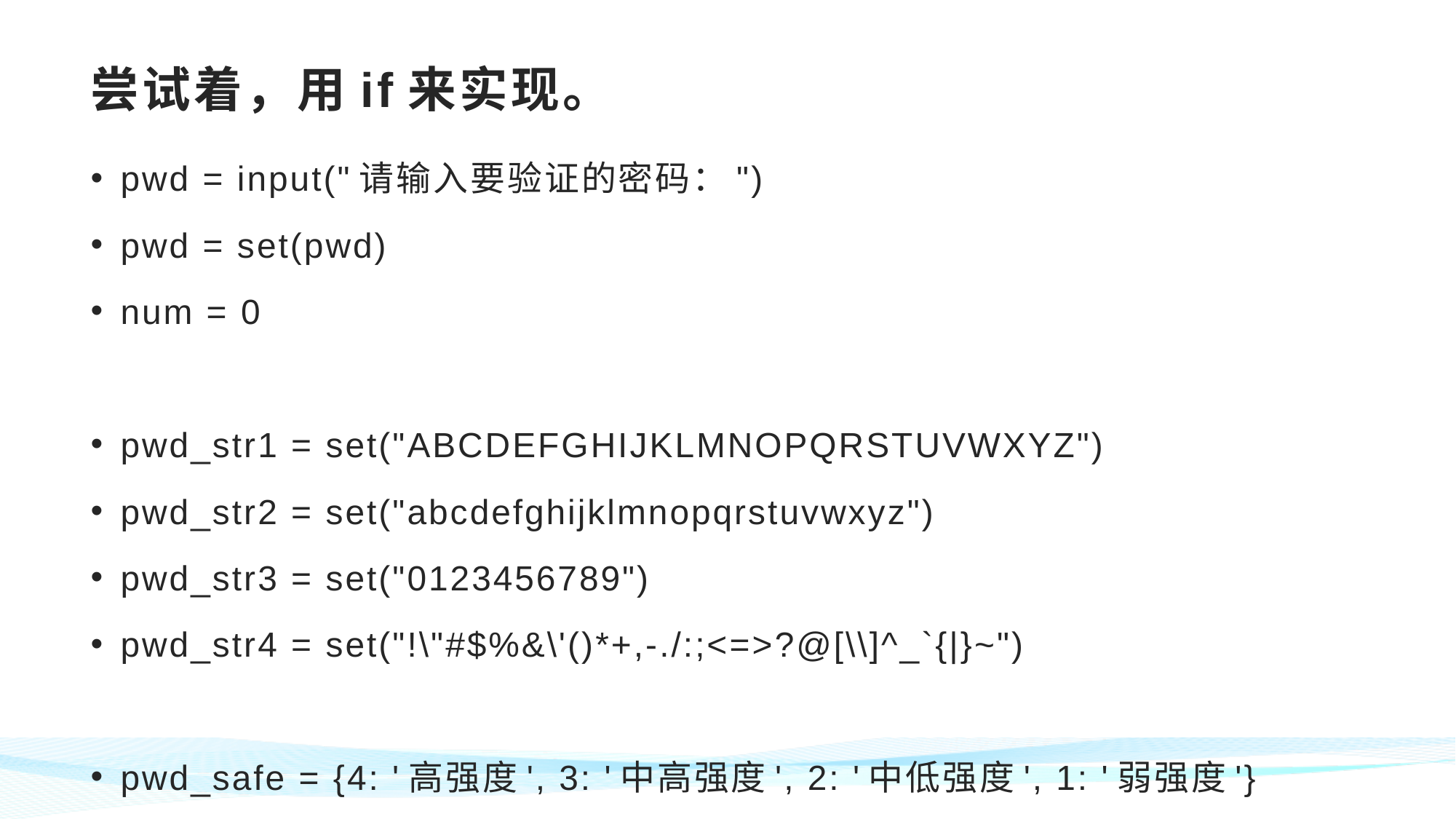

# 尝试着，用if来实现。
pwd = input("请输入要验证的密码：")
pwd = set(pwd)
num = 0

pwd_str1 = set("ABCDEFGHIJKLMNOPQRSTUVWXYZ")
pwd_str2 = set("abcdefghijklmnopqrstuvwxyz")
pwd_str3 = set("0123456789")
pwd_str4 = set("!\"#$%&\'()*+,-./:;<=>?@[\\]^_`{|}~")

pwd_safe = {4: '高强度', 3: '中高强度', 2: '中低强度', 1: '弱强度'}

125